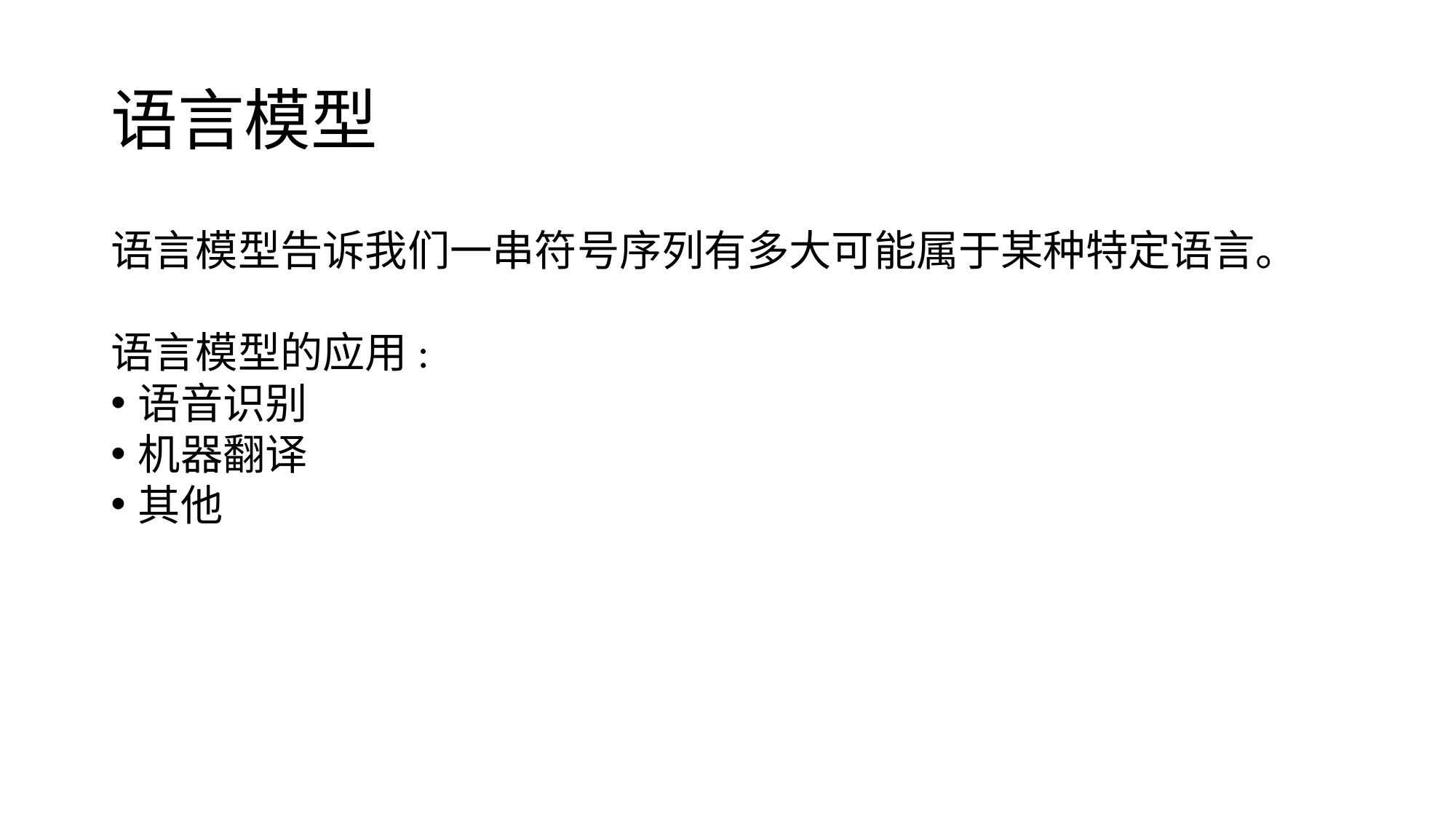

# 语言模型
语言模型告诉我们一串符号序列有多大可能属于某种特定语言。

语言模型的应用:
语音识别
机器翻译
其他